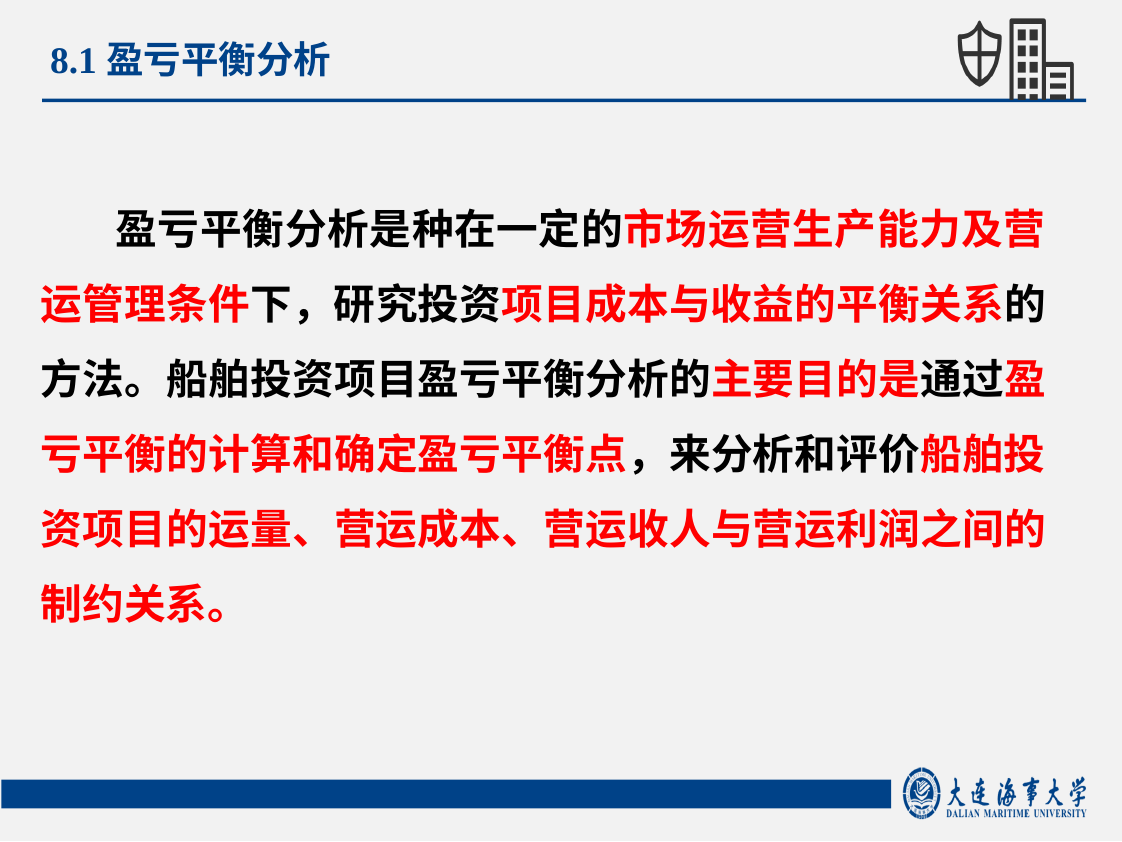

8.1盈亏平衡分析
盈亏平衡分析是种在一定的市场运营生产能力及营运管理条件下，研究投资项目成本与收益的平衡关系的方法。船舶投资项目盈亏平衡分析的主要目的是通过盈亏平衡的计算和确定盈亏平衡点，来分析和评价船舶投资项目的运量、营运成本、营运收人与营运利润之间的制约关系。